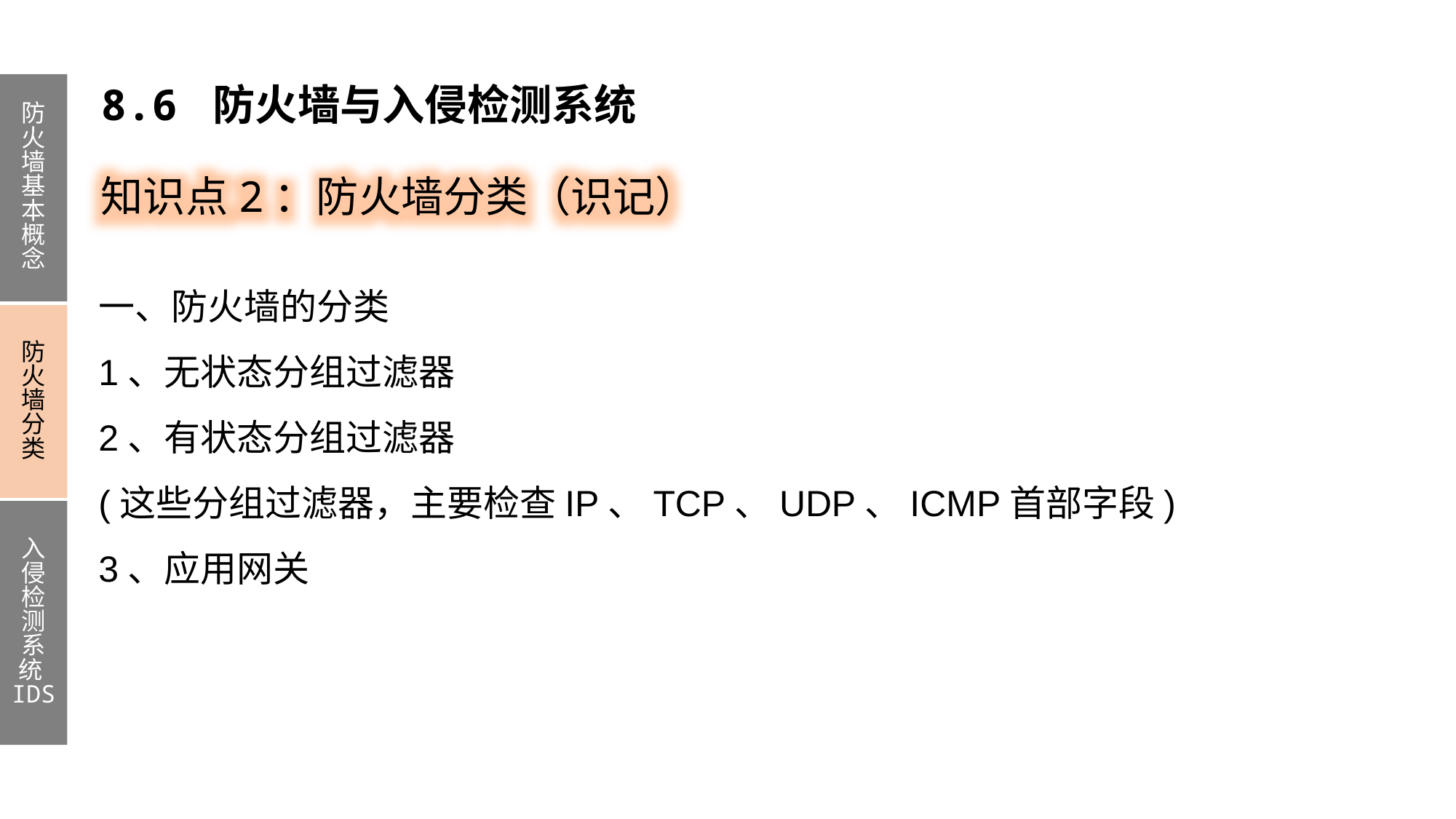

8.6 防火墙与入侵检测系统
防火墙基本概念
防火墙分类
入侵检测系统IDS
知识点2：防火墙分类（识记）
一、防火墙的分类
1、无状态分组过滤器
2、有状态分组过滤器
(这些分组过滤器，主要检查IP、TCP、UDP、ICMP首部字段)
3、应用网关